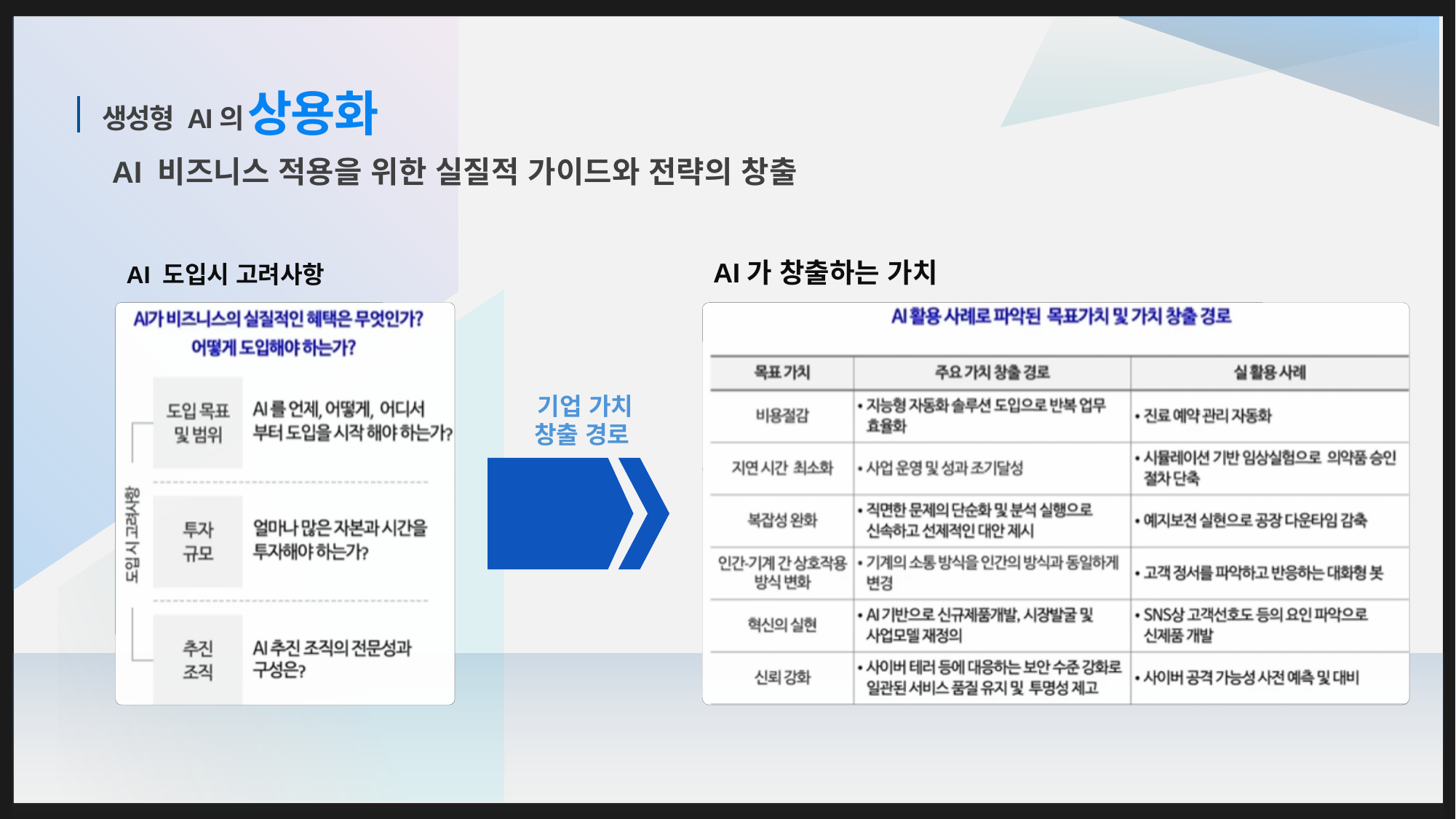

상용화
# 생성형 AI의
AI 비즈니스 적용을 위한 실질적 가이드와 전략의 창출
AI가 창출하는 가치
AI 도입시 고려사항

기업 가치
창출 경로